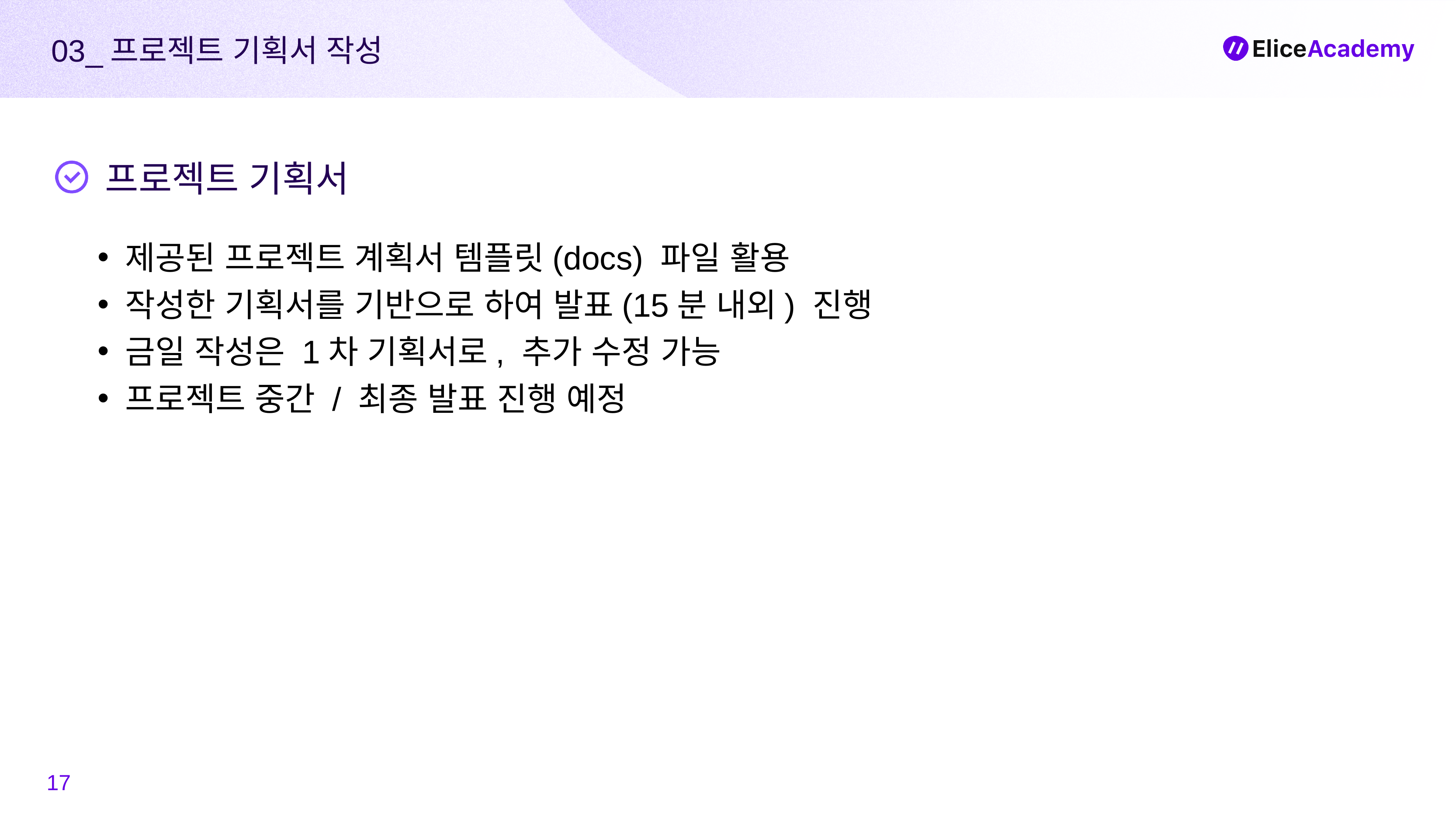

03_프로젝트 기획서 작성

프로젝트 기획서
제공된 프로젝트 계획서 템플릿(docs) 파일 활용
작성한 기획서를 기반으로 하여 발표(15분 내외) 진행
금일 작성은 1차 기획서로, 추가 수정 가능
프로젝트 중간 / 최종 발표 진행 예정

17